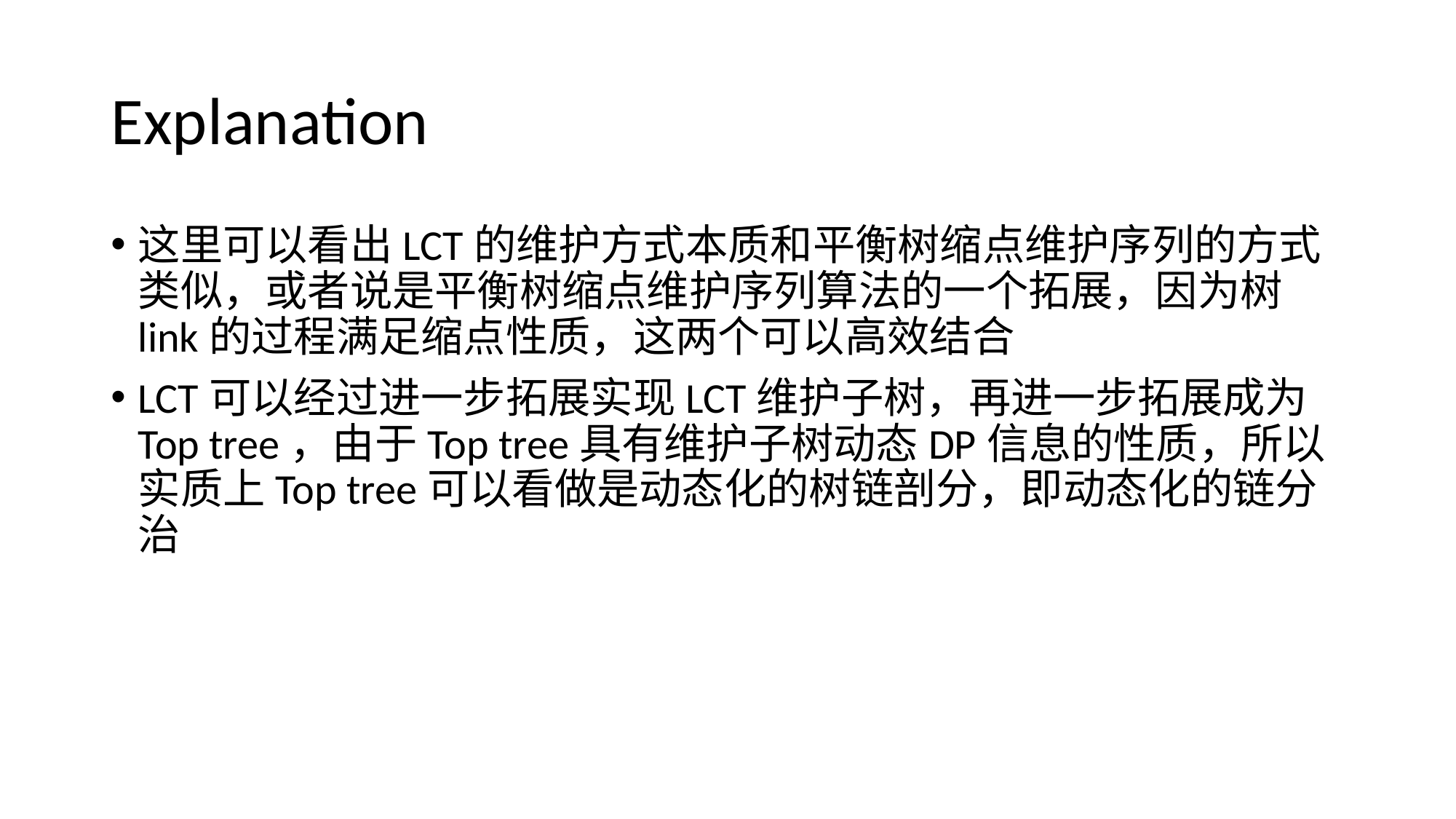

# Explanation
这里可以看出LCT的维护方式本质和平衡树缩点维护序列的方式类似，或者说是平衡树缩点维护序列算法的一个拓展，因为树link的过程满足缩点性质，这两个可以高效结合
LCT可以经过进一步拓展实现LCT维护子树，再进一步拓展成为Top tree，由于Top tree具有维护子树动态DP信息的性质，所以实质上Top tree可以看做是动态化的树链剖分，即动态化的链分治